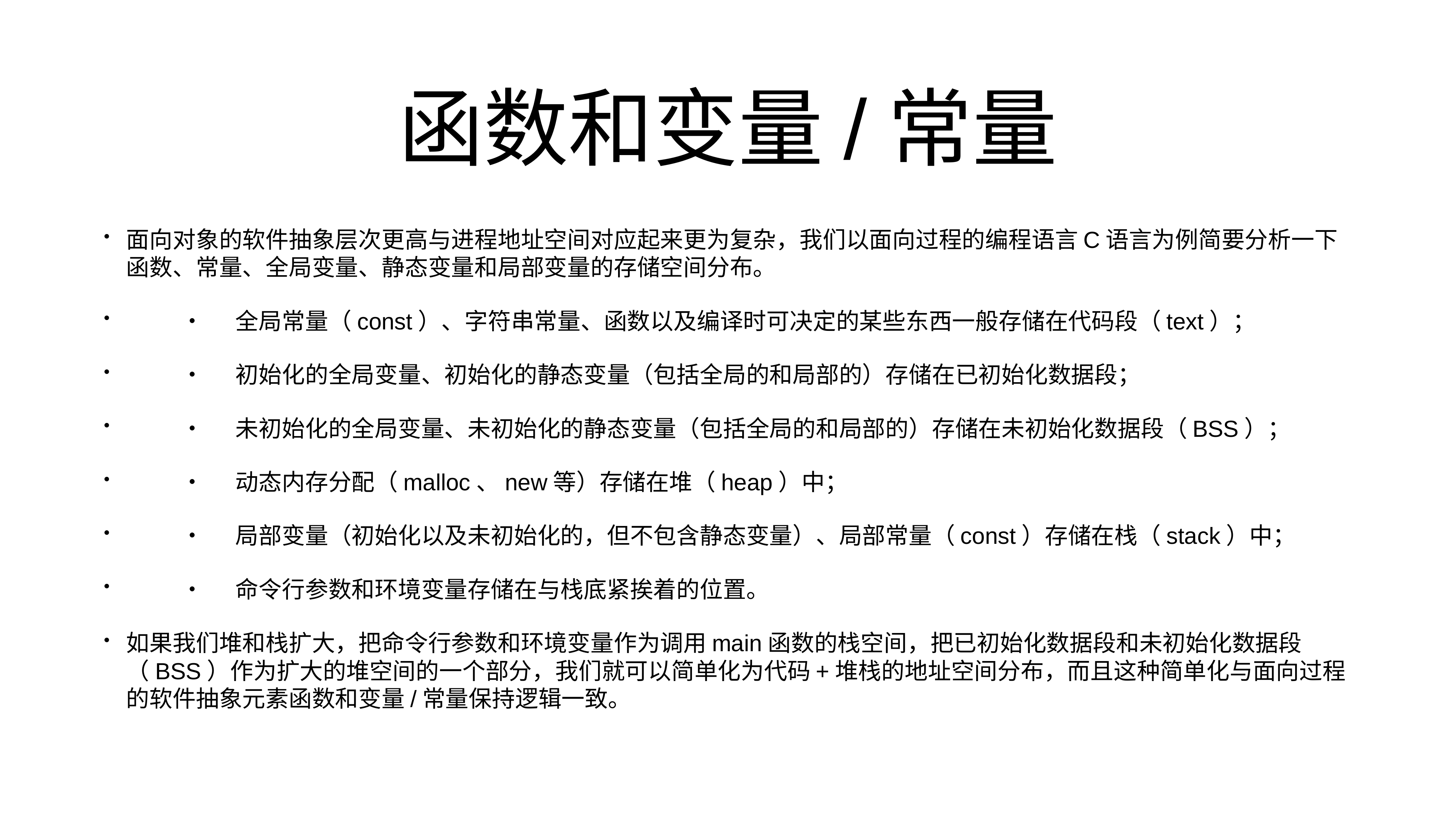

# 函数和变量/常量
面向对象的软件抽象层次更高与进程地址空间对应起来更为复杂，我们以面向过程的编程语言C语言为例简要分析一下函数、常量、全局变量、静态变量和局部变量的存储空间分布。
	•	全局常量（const）、字符串常量、函数以及编译时可决定的某些东西一般存储在代码段（text）；
	•	初始化的全局变量、初始化的静态变量（包括全局的和局部的）存储在已初始化数据段；
	•	未初始化的全局变量、未初始化的静态变量（包括全局的和局部的）存储在未初始化数据段（BSS）；
	•	动态内存分配（malloc、new等）存储在堆（heap）中；
	•	局部变量（初始化以及未初始化的，但不包含静态变量）、局部常量（const）存储在栈（stack）中；
	•	命令行参数和环境变量存储在与栈底紧挨着的位置。
如果我们堆和栈扩大，把命令行参数和环境变量作为调用main函数的栈空间，把已初始化数据段和未初始化数据段（BSS）作为扩大的堆空间的一个部分，我们就可以简单化为代码+堆栈的地址空间分布，而且这种简单化与面向过程的软件抽象元素函数和变量/常量保持逻辑一致。